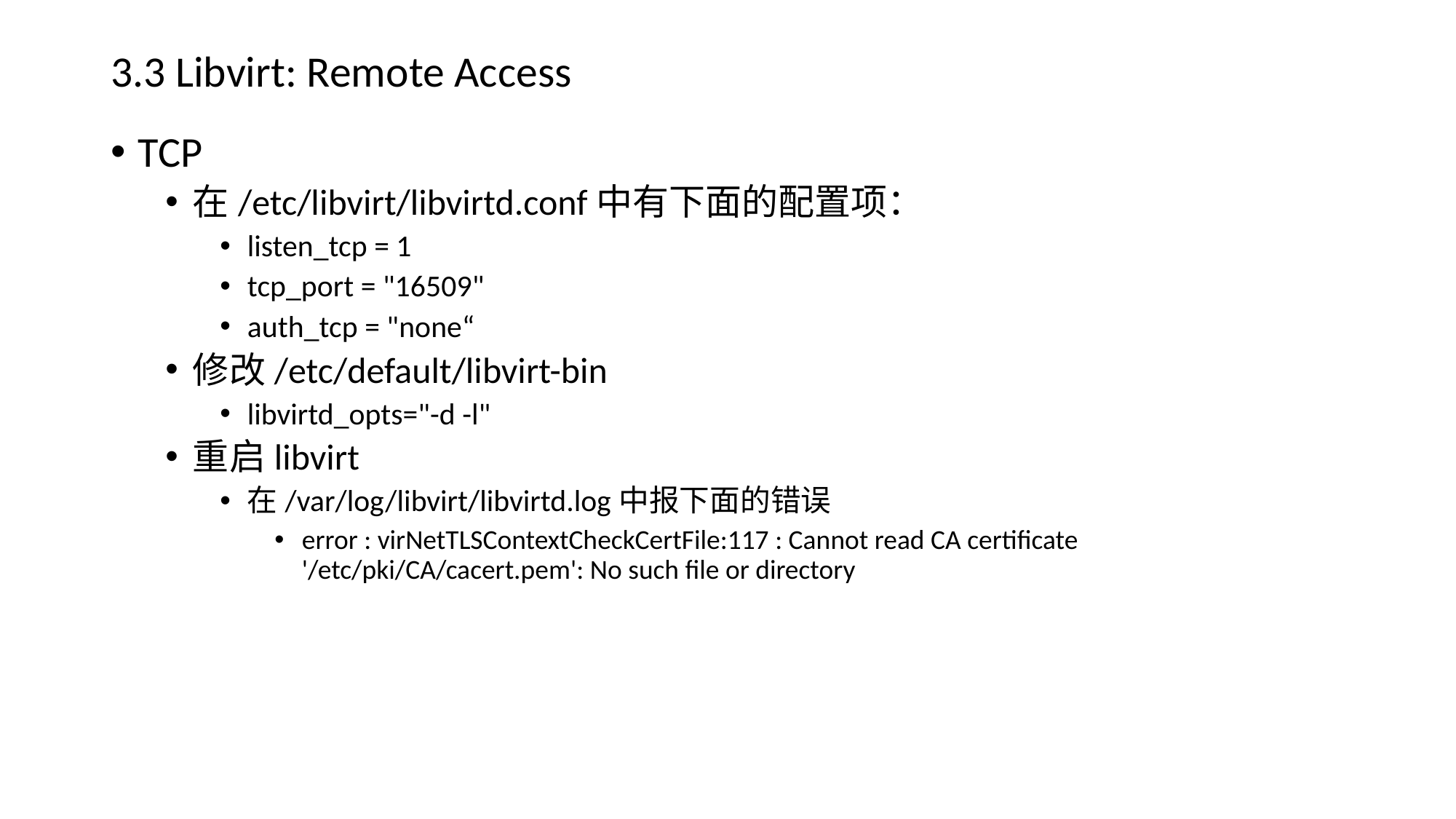

# 3.3 Libvirt: Remote Access
TCP
在/etc/libvirt/libvirtd.conf中有下面的配置项：
listen_tcp = 1
tcp_port = "16509"
auth_tcp = "none“
修改/etc/default/libvirt-bin
libvirtd_opts="-d -l"
重启libvirt
在/var/log/libvirt/libvirtd.log中报下面的错误
error : virNetTLSContextCheckCertFile:117 : Cannot read CA certificate '/etc/pki/CA/cacert.pem': No such file or directory